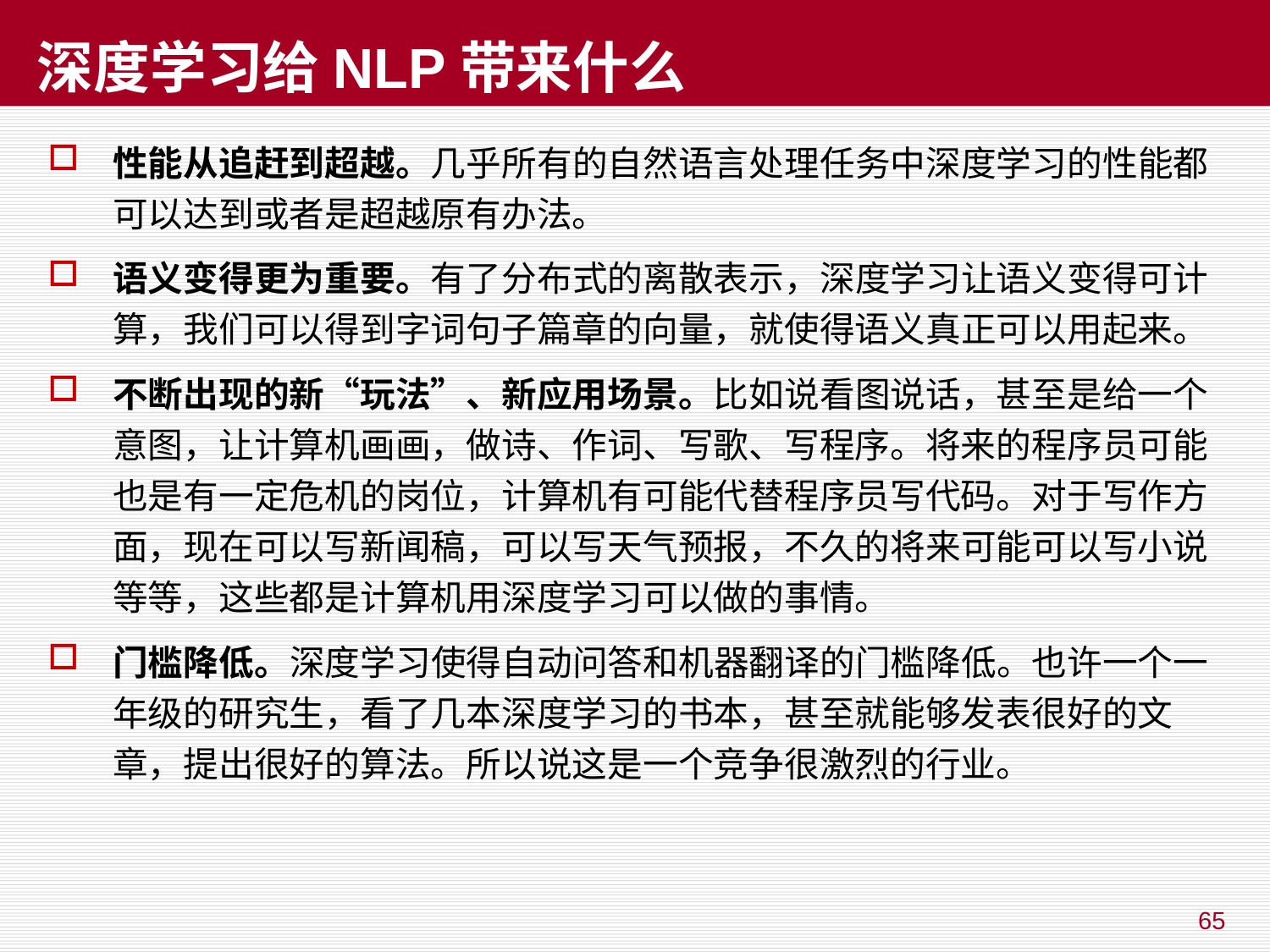

# 深度学习给NLP带来什么
性能从追赶到超越。几乎所有的自然语言处理任务中深度学习的性能都可以达到或者是超越原有办法。
语义变得更为重要。有了分布式的离散表示，深度学习让语义变得可计算，我们可以得到字词句子篇章的向量，就使得语义真正可以用起来。
不断出现的新“玩法”、新应用场景。比如说看图说话，甚至是给一个意图，让计算机画画，做诗、作词、写歌、写程序。将来的程序员可能也是有一定危机的岗位，计算机有可能代替程序员写代码。对于写作方面，现在可以写新闻稿，可以写天气预报，不久的将来可能可以写小说等等，这些都是计算机用深度学习可以做的事情。
门槛降低。深度学习使得自动问答和机器翻译的门槛降低。也许一个一年级的研究生，看了几本深度学习的书本，甚至就能够发表很好的文章，提出很好的算法。所以说这是一个竞争很激烈的行业。

65